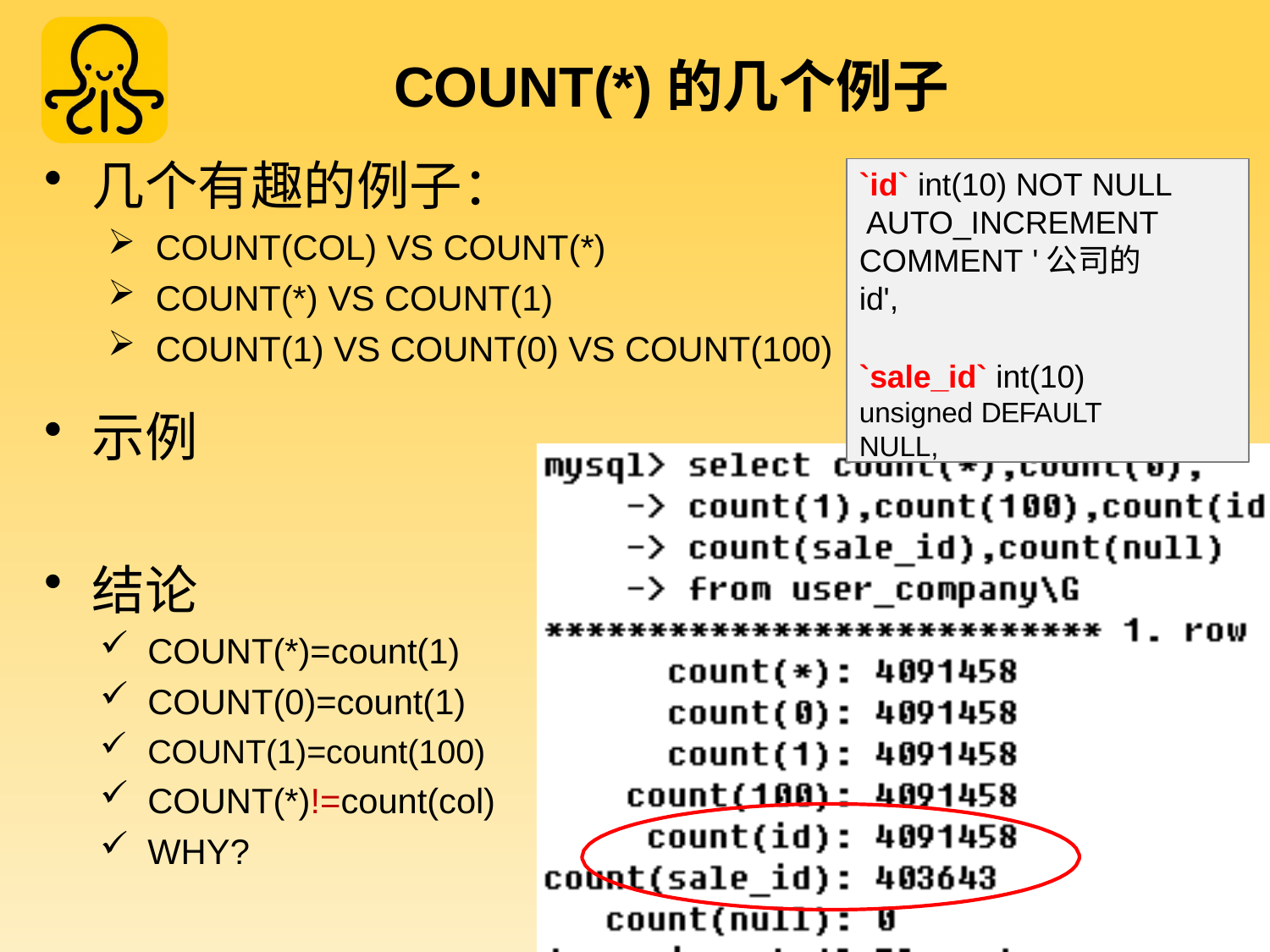

# COUNT(*)的几个例子
几个有趣的例子：
COUNT(COL) VS COUNT(*)
COUNT(*) VS COUNT(1)
COUNT(1) VS COUNT(0) VS COUNT(100)
示例
`id` int(10) NOT NULL  AUTO_INCREMENT
COMMENT '公司的id',

`sale_id` int(10)
unsigned DEFAULT NULL,

结论
COUNT(*)=count(1)
COUNT(0)=count(1)
COUNT(1)=count(100)
COUNT(*)!=count(col)
WHY?